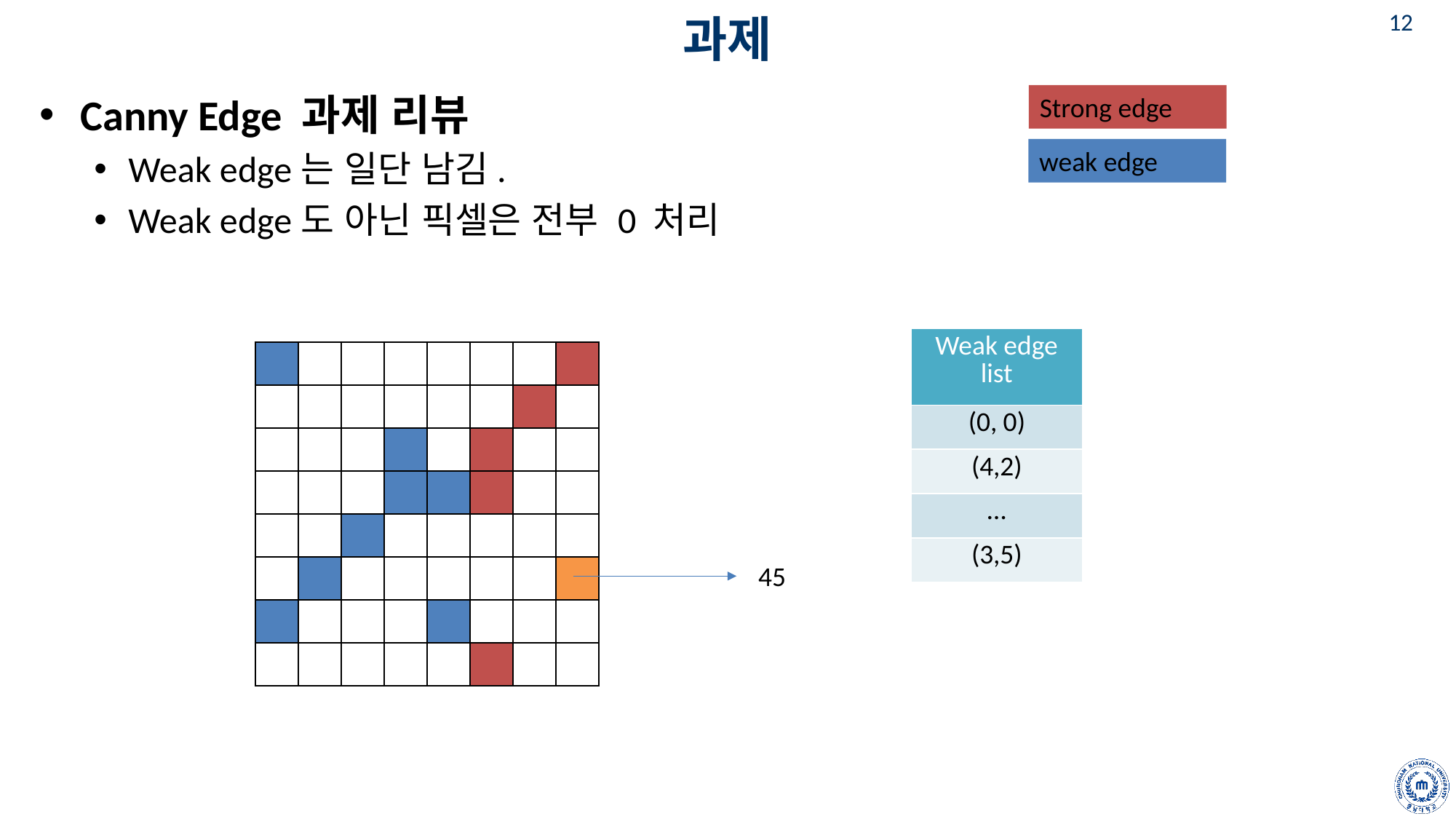

# 과제
Canny Edge 과제 리뷰
Weak edge는 일단 남김.
Weak edge도 아닌 픽셀은 전부 0 처리
Strong edge
weak edge
| Weak edge list |
| --- |
| (0, 0) |
| (4,2) |
| … |
| (3,5) |
|  |  |  |  |  |  |  |  |
| --- | --- | --- | --- | --- | --- | --- | --- |
|  |  |  |  |  |  |  |  |
|  |  |  |  |  |  |  |  |
|  |  |  |  |  |  |  |  |
|  |  |  |  |  |  |  |  |
|  |  |  |  |  |  |  |  |
|  |  |  |  |  |  |  |  |
|  |  |  |  |  |  |  |  |
45